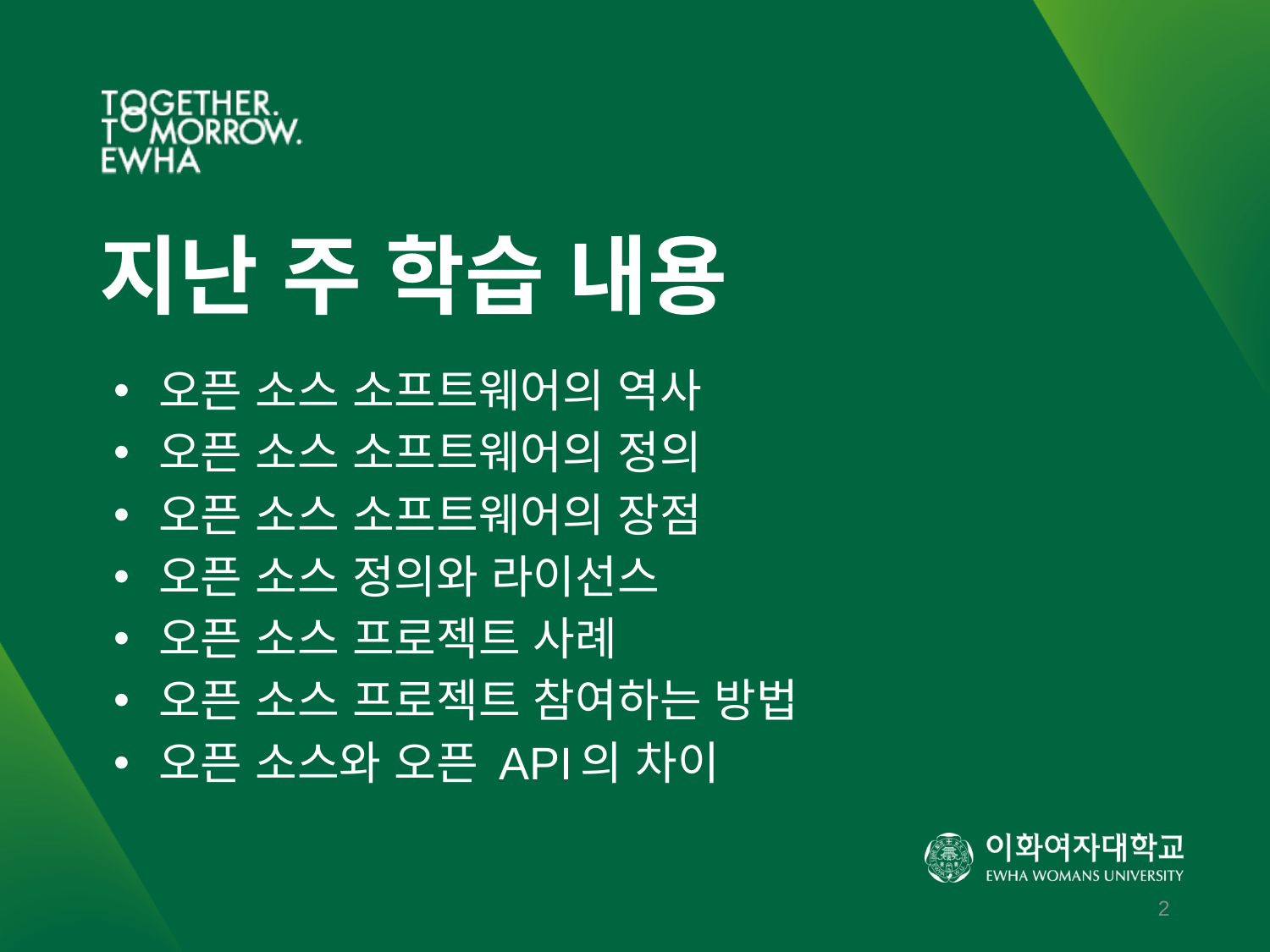

# 지난 주 학습 내용
오픈 소스 소프트웨어의 역사
오픈 소스 소프트웨어의 정의
오픈 소스 소프트웨어의 장점
오픈 소스 정의와 라이선스
오픈 소스 프로젝트 사례
오픈 소스 프로젝트 참여하는 방법
오픈 소스와 오픈 API의 차이
2